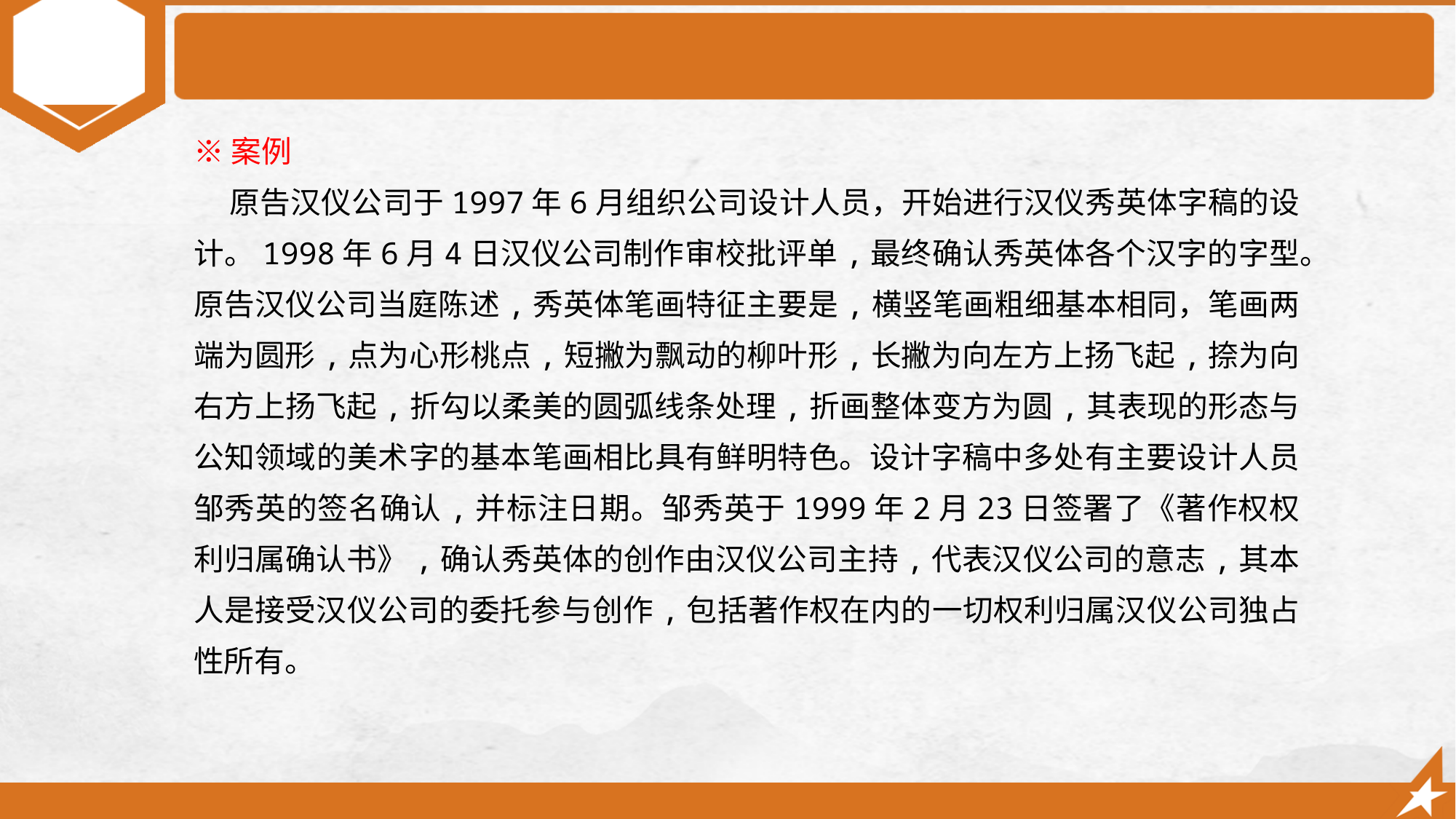

※案例
    原告汉仪公司于1997年6月组织公司设计人员，开始进行汉仪秀英体字稿的设计。1998年6月4日汉仪公司制作审校批评单,最终确认秀英体各个汉字的字型。原告汉仪公司当庭陈述,秀英体笔画特征主要是,横竖笔画粗细基本相同，笔画两端为圆形,点为心形桃点,短撇为飘动的柳叶形,长撇为向左方上扬飞起,捺为向右方上扬飞起,折勾以柔美的圆弧线条处理,折画整体变方为圆,其表现的形态与公知领域的美术字的基本笔画相比具有鲜明特色。设计字稿中多处有主要设计人员邹秀英的签名确认,并标注日期。邹秀英于1999年2月23日签署了《著作权权利归属确认书》,确认秀英体的创作由汉仪公司主持,代表汉仪公司的意志,其本人是接受汉仪公司的委托参与创作,包括著作权在内的一切权利归属汉仪公司独占性所有。